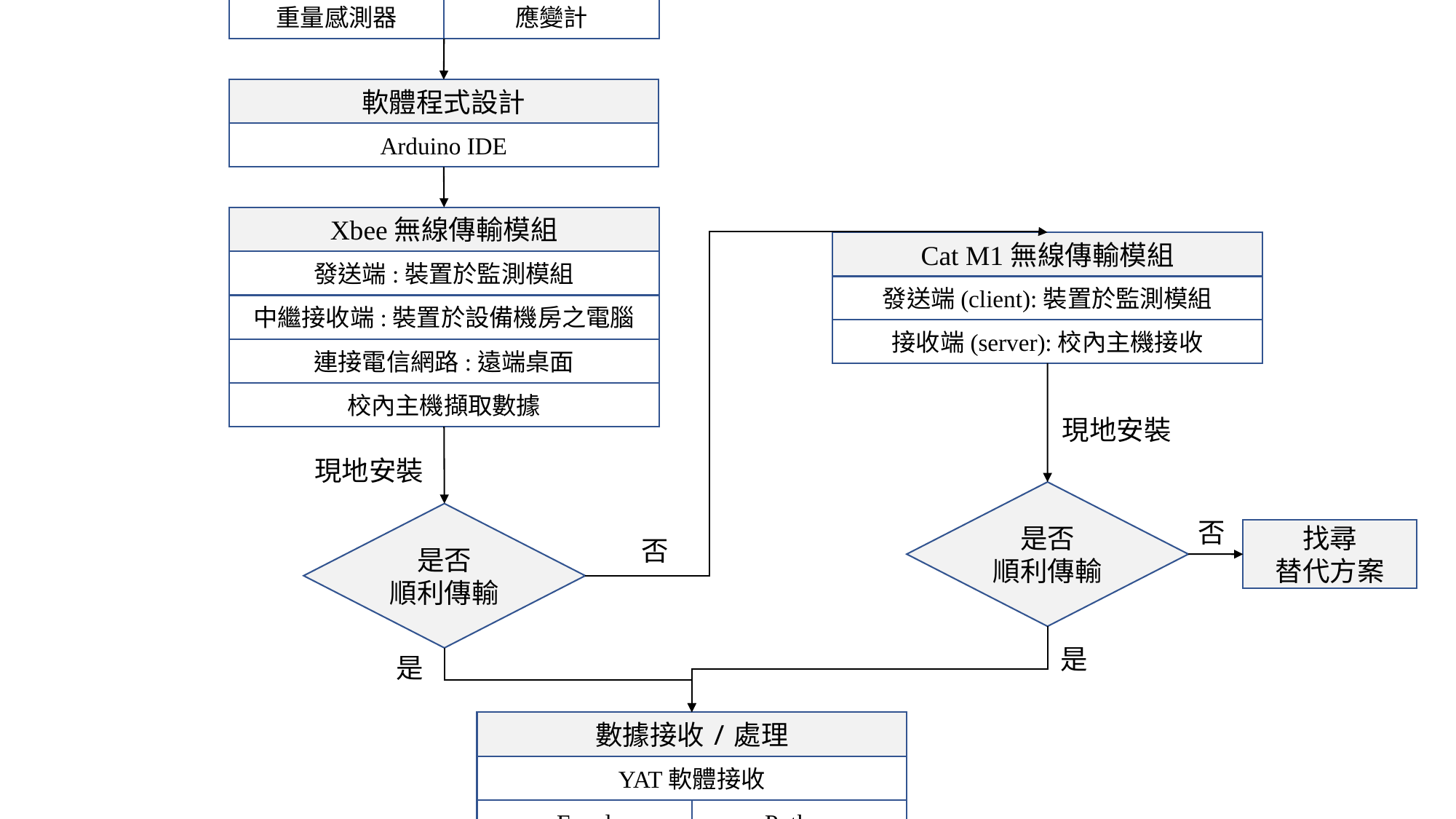

硬體元件整合

Arduino 開發板
加速度計
重量感測器
應變計
軟體程式設計
Arduino IDE
Xbee無線傳輸模組
Cat M1無線傳輸模組
發送端:裝置於監測模組
發送端(client):裝置於監測模組
中繼接收端:裝置於設備機房之電腦
接收端(server):校內主機接收
連接電信網路:遠端桌面
校內主機擷取數據
現地安裝
現地安裝
是否
順利傳輸
是否
順利傳輸
否
找尋
替代方案
否
是
是
數據接收/處理
YAT軟體接收
Excel
Python